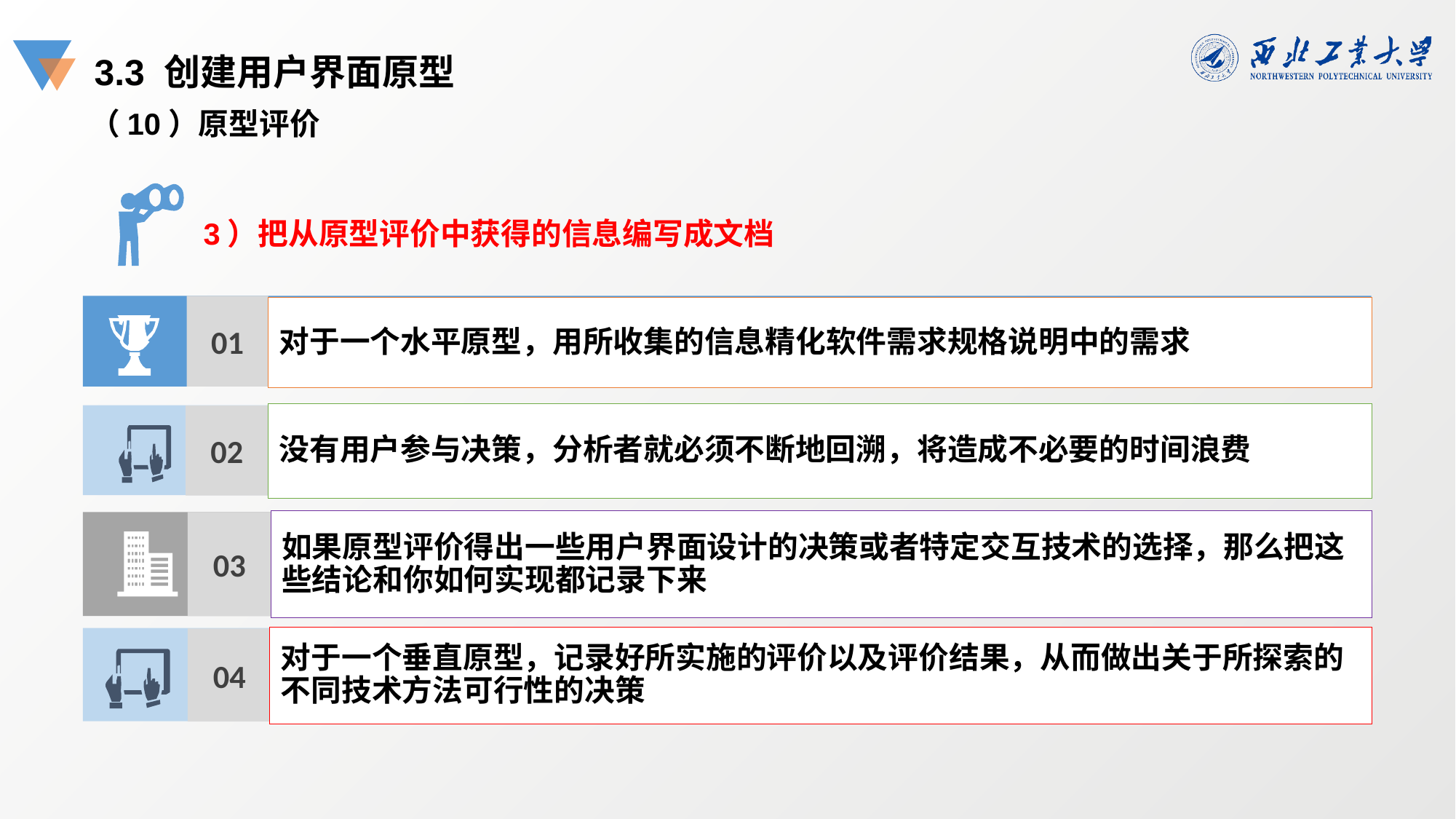

3.3 创建用户界面原型
（10）原型评价

3）把从原型评价中获得的信息编写成文档

01

对于一个水平原型，用所收集的信息精化软件需求规格说明中的需求
没有用户参与决策，分析者就必须不断地回溯，将造成不必要的时间浪费

02

如果原型评价得出一些用户界面设计的决策或者特定交互技术的选择，那么把这些结论和你如何实现都记录下来

03

对于一个垂直原型，记录好所实施的评价以及评价结果，从而做出关于所探索的不同技术方法可行性的决策

04

37